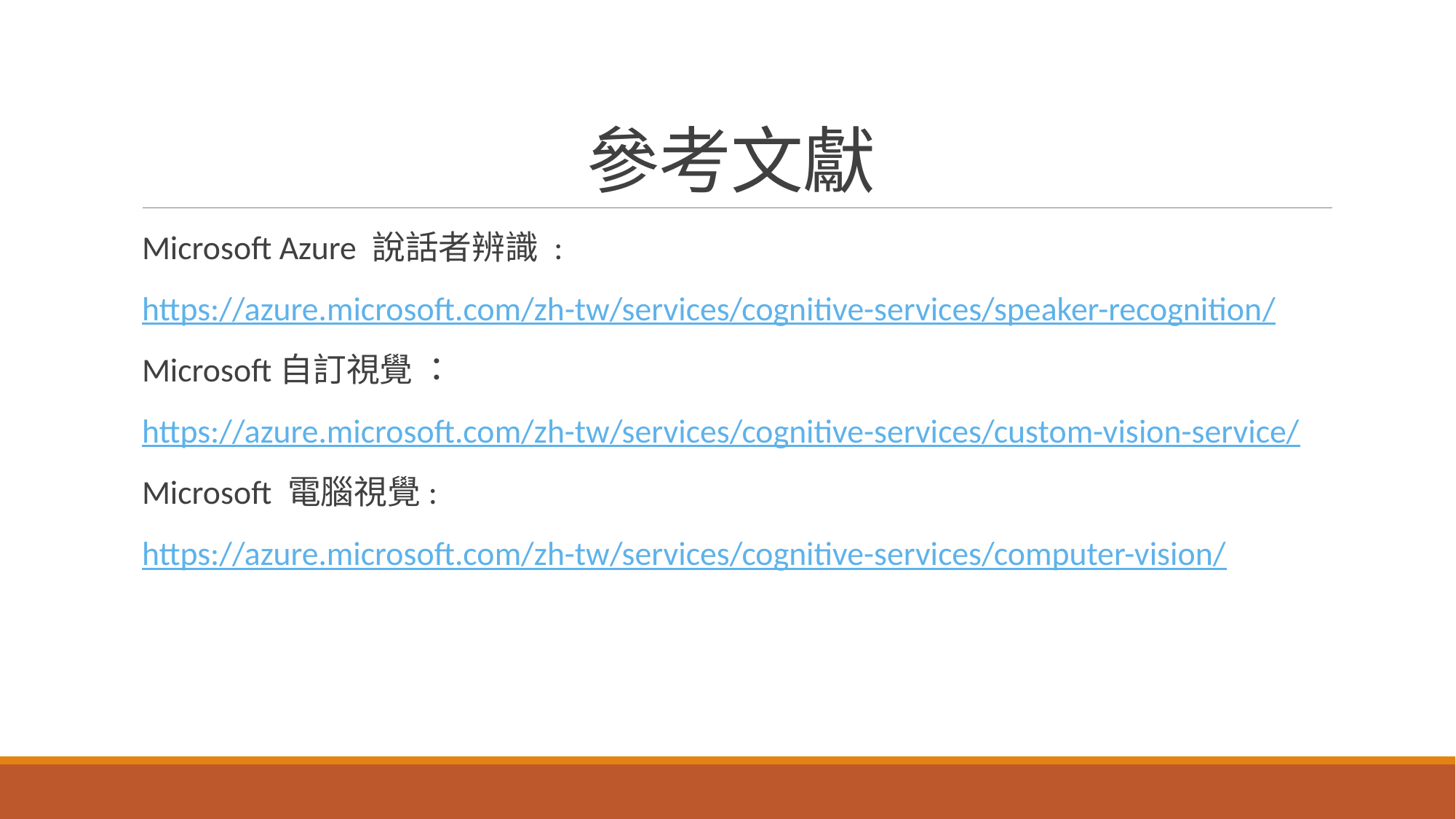

# 參考文獻
Microsoft Azure 說話者辨識 :
https://azure.microsoft.com/zh-tw/services/cognitive-services/speaker-recognition/
Microsoft自訂視覺 ：
https://azure.microsoft.com/zh-tw/services/cognitive-services/custom-vision-service/
Microsoft 電腦視覺:
https://azure.microsoft.com/zh-tw/services/cognitive-services/computer-vision/